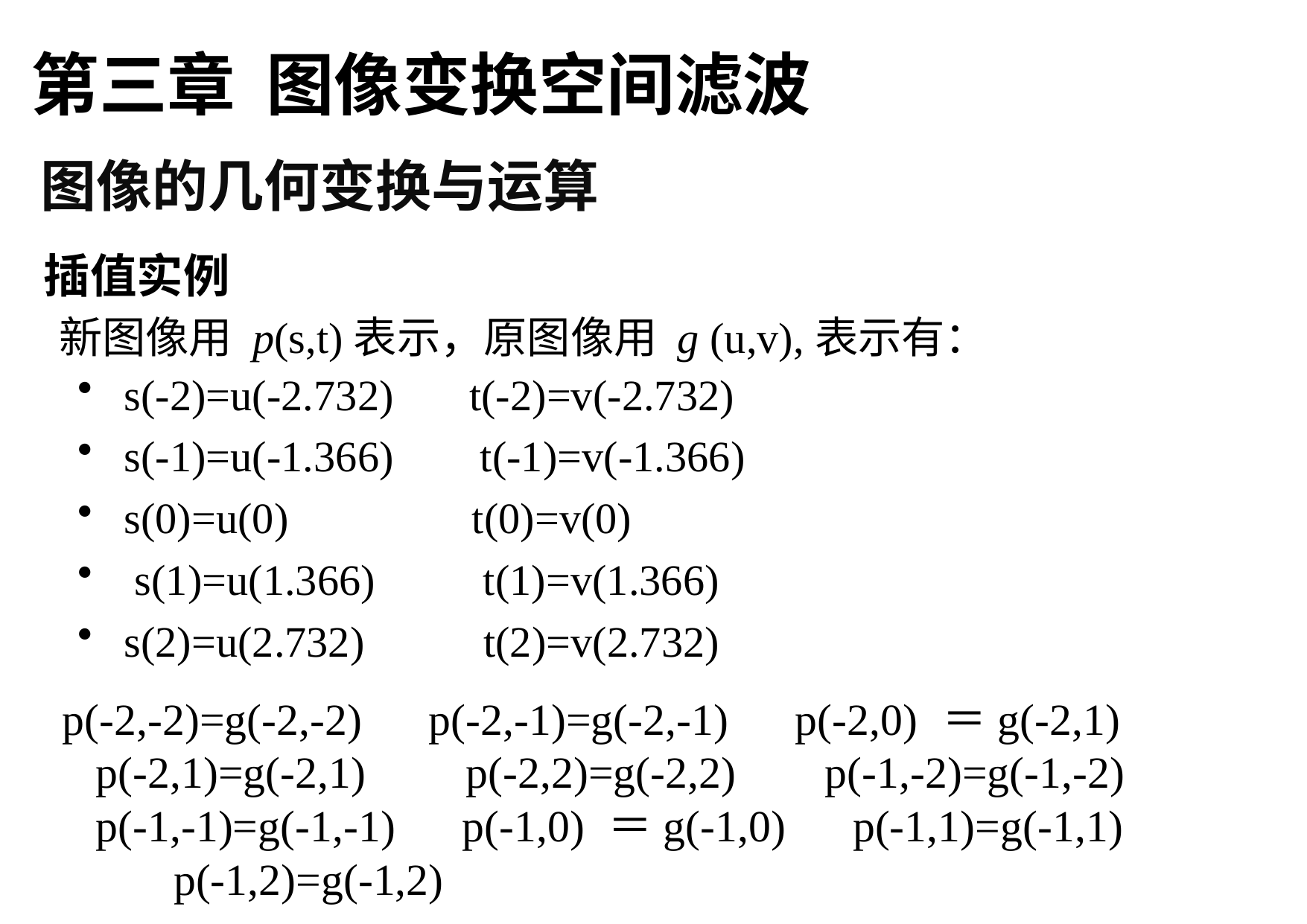

第三章  图像变换空间滤波
图像的几何变换与运算
插值实例
# 新图像用 p(s,t)表示，原图像用 g (u,v),表示有：
s(-2)=u(-2.732)       t(-2)=v(-2.732)
s(-1)=u(-1.366)        t(-1)=v(-1.366)
s(0)=u(0)                 t(0)=v(0)
 s(1)=u(1.366)          t(1)=v(1.366)
s(2)=u(2.732)           t(2)=v(2.732)

p(-2,-2)=g(-2,-2)      p(-2,-1)=g(-2,-1)      p(-2,0) ＝g(-2,1)                p(-2,1)=g(-2,1)         p(-2,2)=g(-2,2)        p(-1,-2)=g(-1,-2)               p(-1,-1)=g(-1,-1)      p(-1,0) ＝g(-1,0)      p(-1,1)=g(-1,1)                      p(-1,2)=g(-1,2)